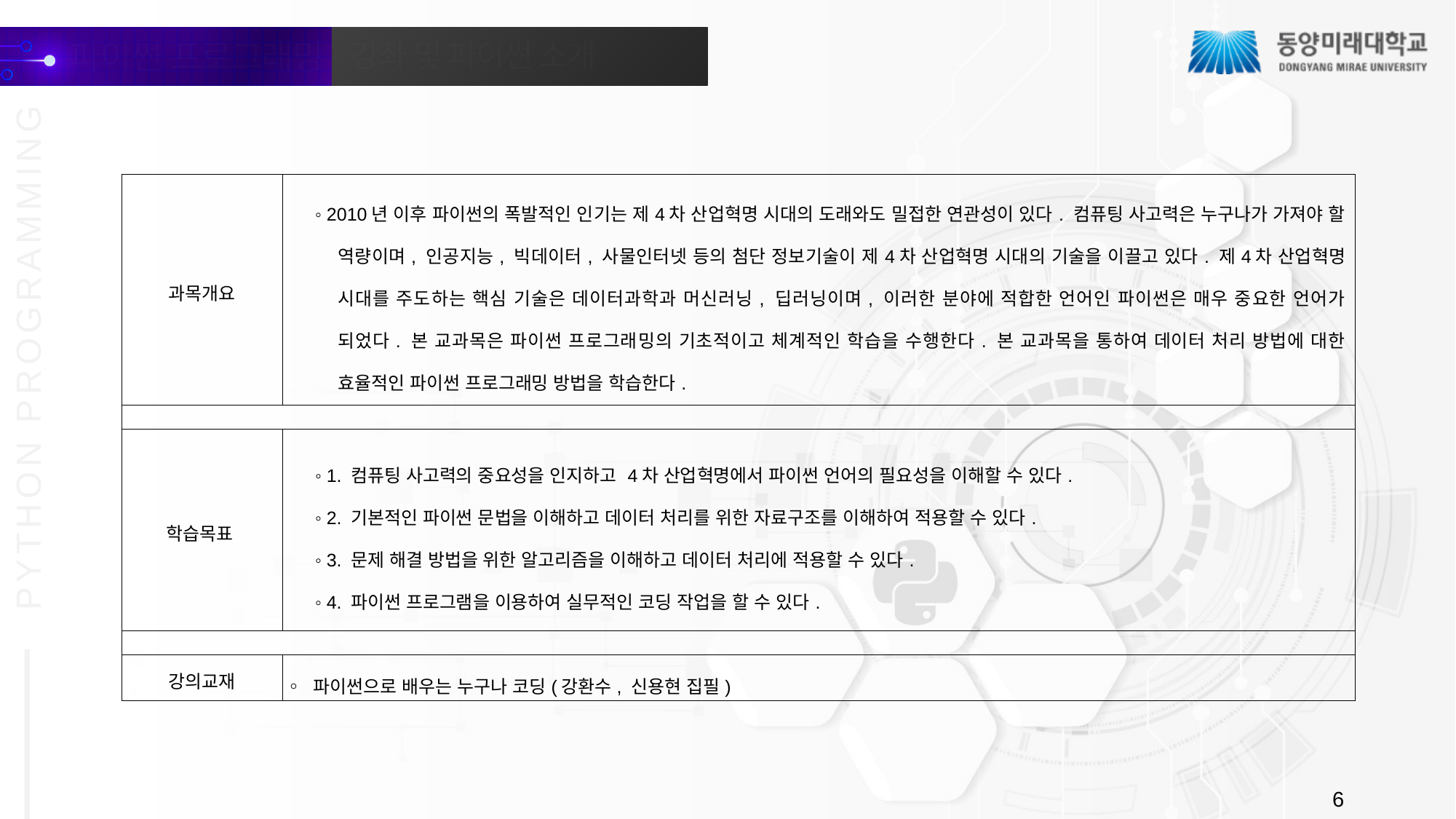

| 과목개요 | ◦ 2010년 이후 파이썬의 폭발적인 인기는 제4차 산업혁명 시대의 도래와도 밀접한 연관성이 있다. 컴퓨팅 사고력은 누구나가 가져야 할 역량이며, 인공지능, 빅데이터, 사물인터넷 등의 첨단 정보기술이 제4차 산업혁명 시대의 기술을 이끌고 있다. 제4차 산업혁명 시대를 주도하는 핵심 기술은 데이터과학과 머신러닝, 딥러닝이며, 이러한 분야에 적합한 언어인 파이썬은 매우 중요한 언어가 되었다. 본 교과목은 파이썬 프로그래밍의 기초적이고 체계적인 학습을 수행한다. 본 교과목을 통하여 데이터 처리 방법에 대한 효율적인 파이썬 프로그래밍 방법을 학습한다. |
| --- | --- |
|  |  |
| 학습목표 | ◦ 1. 컴퓨팅 사고력의 중요성을 인지하고 4차 산업혁명에서 파이썬 언어의 필요성을 이해할 수 있다. ◦ 2. 기본적인 파이썬 문법을 이해하고 데이터 처리를 위한 자료구조를 이해하여 적용할 수 있다. ◦ 3. 문제 해결 방법을 위한 알고리즘을 이해하고 데이터 처리에 적용할 수 있다. ◦ 4. 파이썬 프로그램을 이용하여 실무적인 코딩 작업을 할 수 있다. |
|  |  |
| 강의교재 | ◦ 파이썬으로 배우는 누구나 코딩(강환수, 신용현 집필) |
6